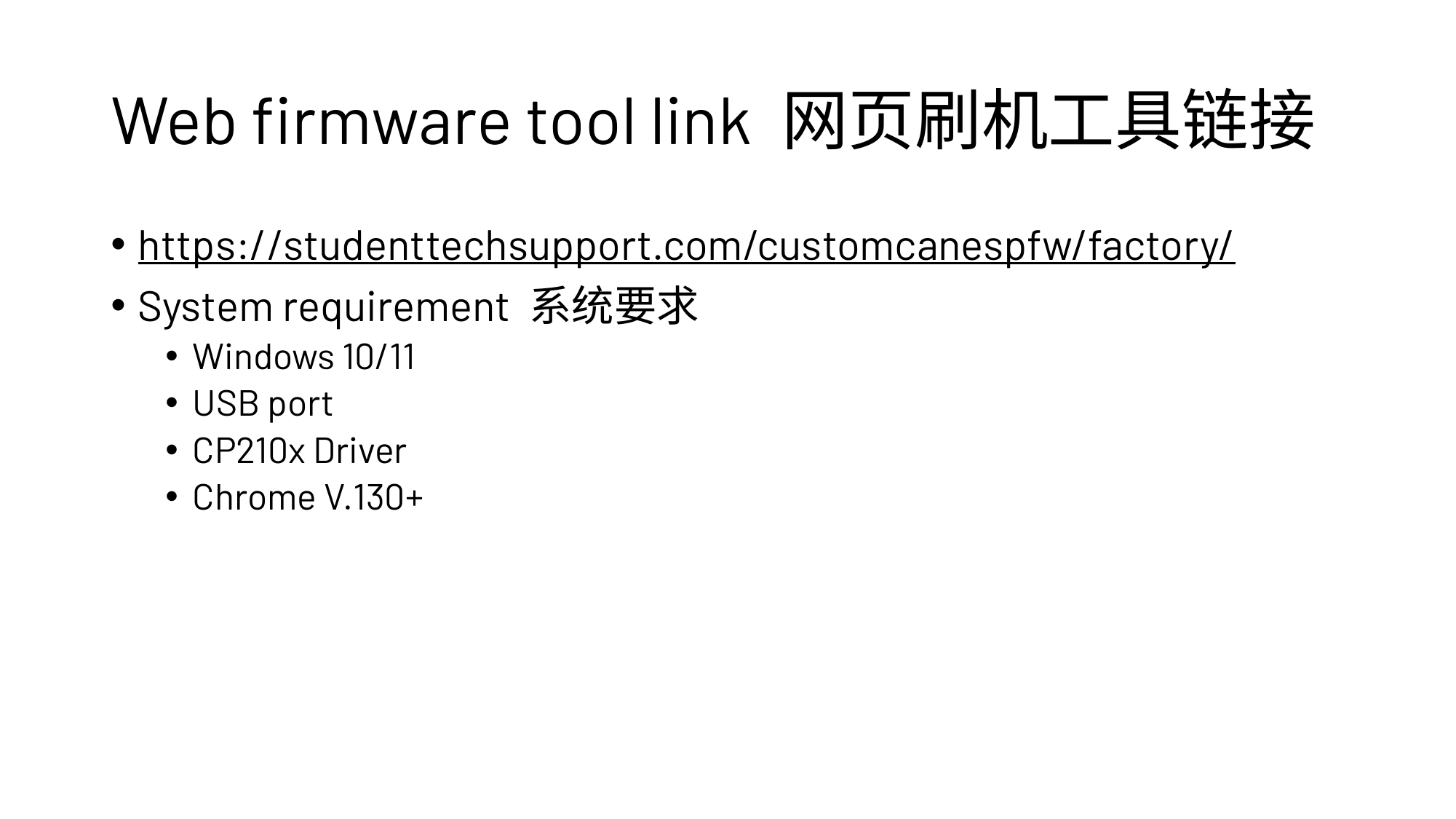

# Web firmware tool link 网页刷机工具链接
https://studenttechsupport.com/customcanespfw/factory/
System requirement 系统要求
Windows 10/11
USB port
CP210x Driver
Chrome V.130+